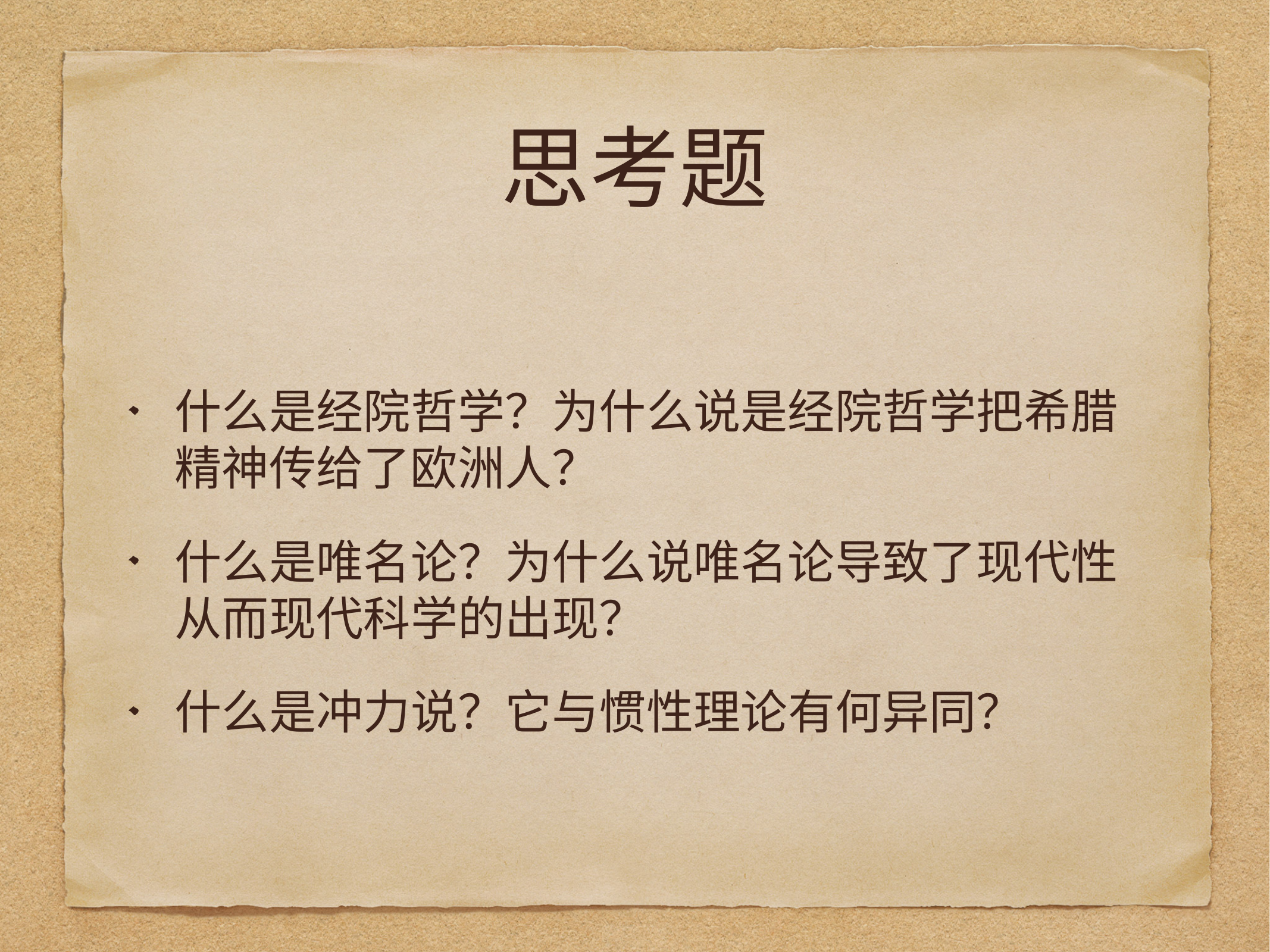

# 思考题
什么是经院哲学？为什么说是经院哲学把希腊精神传给了欧洲人？
什么是唯名论？为什么说唯名论导致了现代性从而现代科学的出现？
什么是冲力说？它与惯性理论有何异同？